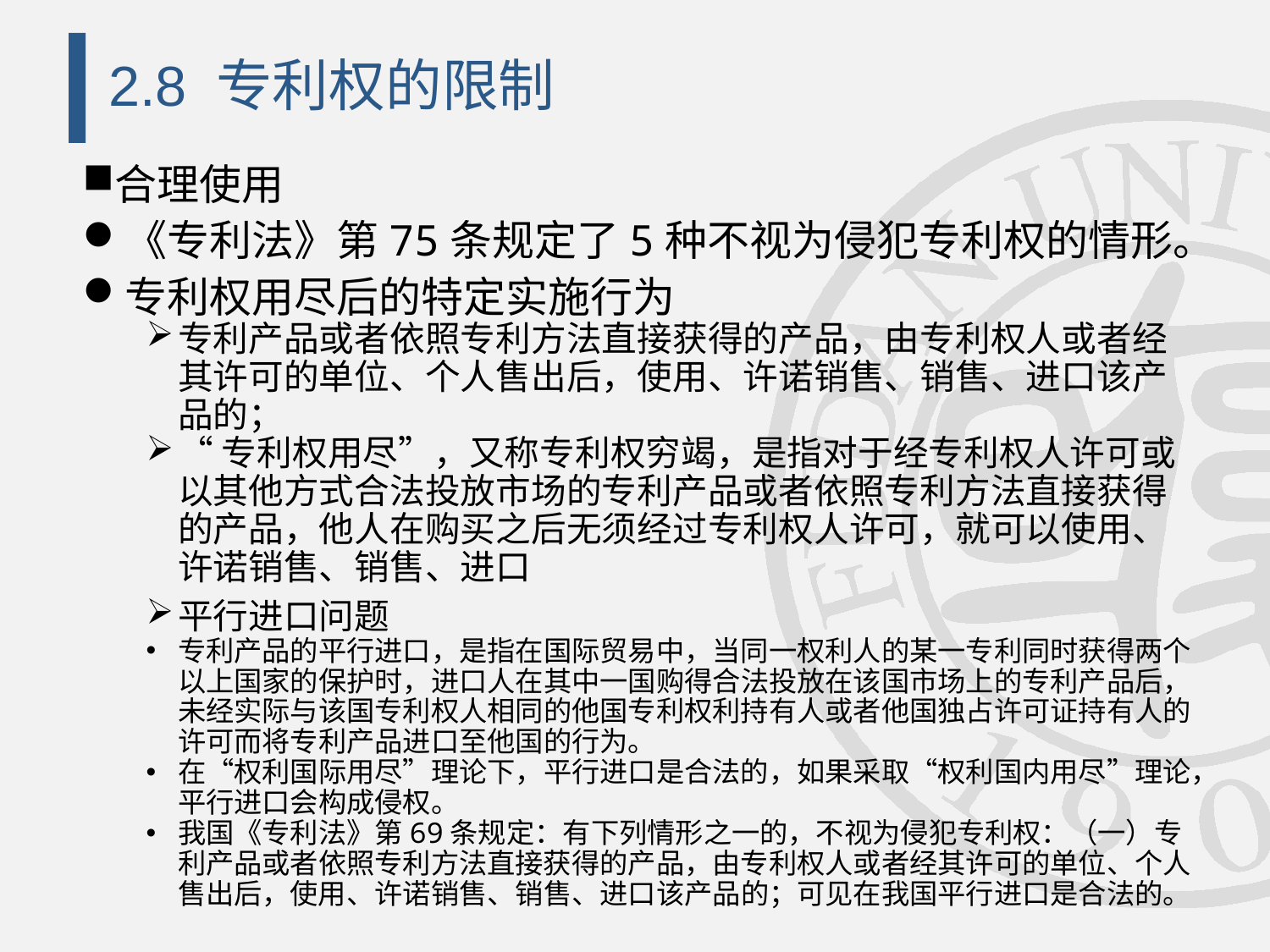

# 2.8 专利权的限制
合理使用
《专利法》第75条规定了5种不视为侵犯专利权的情形。
专利权用尽后的特定实施行为
专利产品或者依照专利方法直接获得的产品，由专利权人或者经其许可的单位、个人售出后，使用、许诺销售、销售、进口该产品的；
“专利权用尽”，又称专利权穷竭，是指对于经专利权人许可或以其他方式合法投放市场的专利产品或者依照专利方法直接获得的产品，他人在购买之后无须经过专利权人许可，就可以使用、许诺销售、销售、进口
平行进口问题
专利产品的平行进口，是指在国际贸易中，当同一权利人的某一专利同时获得两个以上国家的保护时，进口人在其中一国购得合法投放在该国市场上的专利产品后，未经实际与该国专利权人相同的他国专利权利持有人或者他国独占许可证持有人的许可而将专利产品进口至他国的行为。
在“权利国际用尽”理论下，平行进口是合法的，如果采取“权利国内用尽”理论，平行进口会构成侵权。
我国《专利法》第69条规定：有下列情形之一的，不视为侵犯专利权：（一）专利产品或者依照专利方法直接获得的产品，由专利权人或者经其许可的单位、个人售出后，使用、许诺销售、销售、进口该产品的；可见在我国平行进口是合法的。